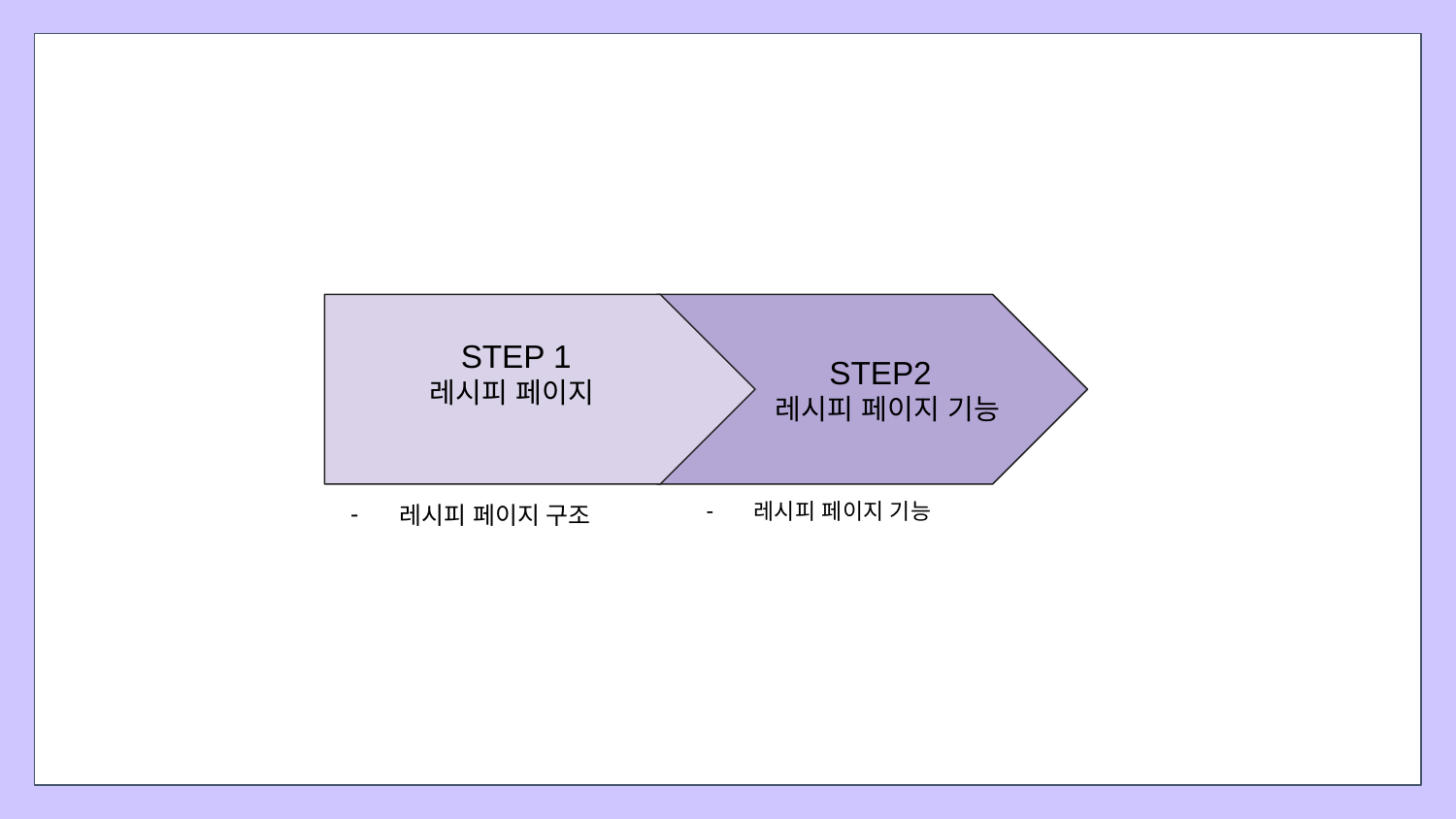

STEP 1
레시피 페이지

        STEP2
         레시피 페이지 기능
레시피 페이지 기능
레시피 페이지 구조